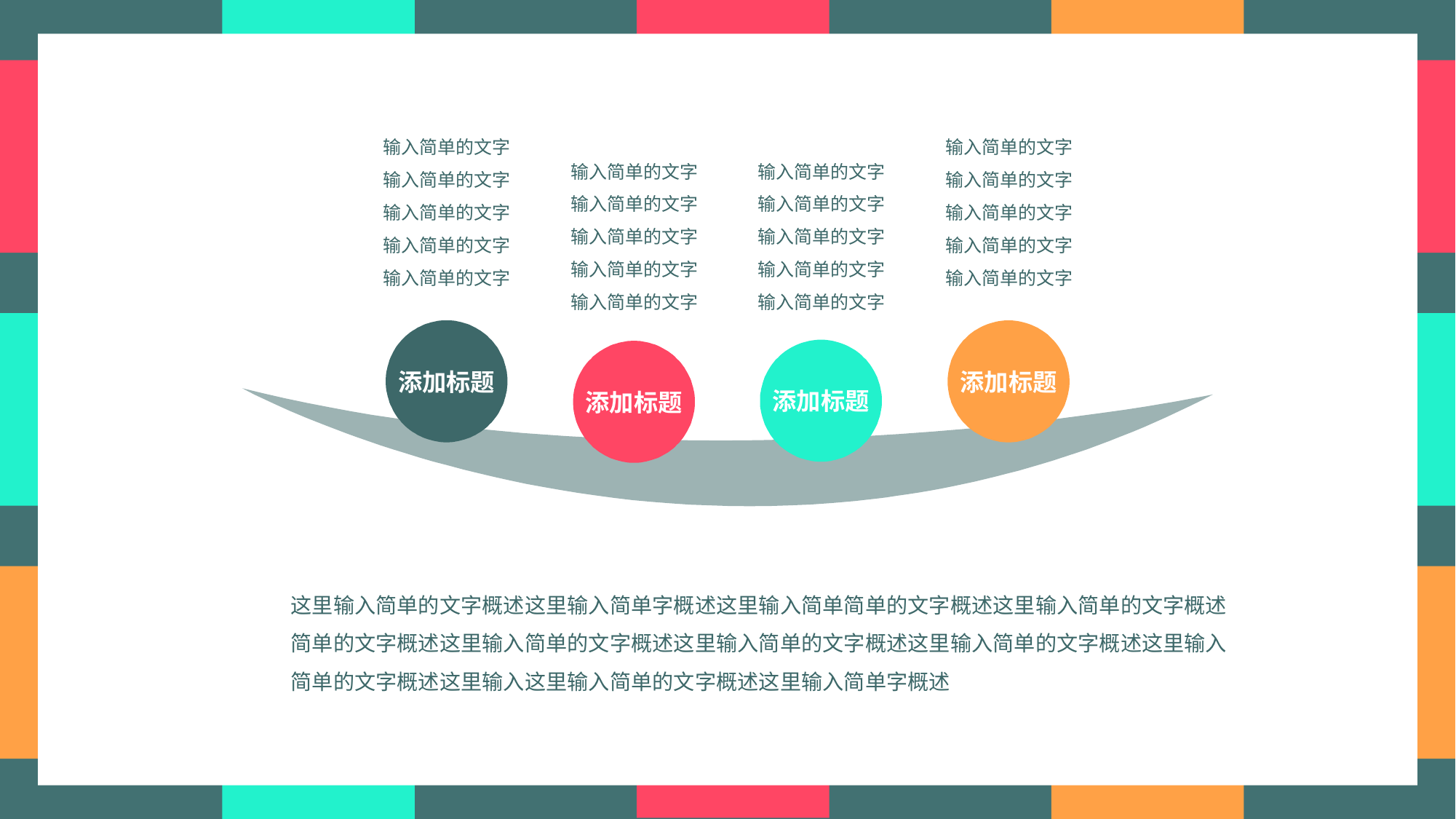

输入简单的文字
输入简单的文字
输入简单的文字
输入简单的文字
输入简单的文字
输入简单的文字
输入简单的文字
输入简单的文字
输入简单的文字
输入简单的文字
输入简单的文字
输入简单的文字
输入简单的文字
输入简单的文字
输入简单的文字
输入简单的文字
输入简单的文字
输入简单的文字
输入简单的文字
输入简单的文字

添加标题
添加标题
添加标题
添加标题

这里输入简单的文字概述这里输入简单字概述这里输入简单简单的文字概述这里输入简单的文字概述简单的文字概述这里输入简单的文字概述这里输入简单的文字概述这里输入简单的文字概述这里输入简单的文字概述这里输入这里输入简单的文字概述这里输入简单字概述